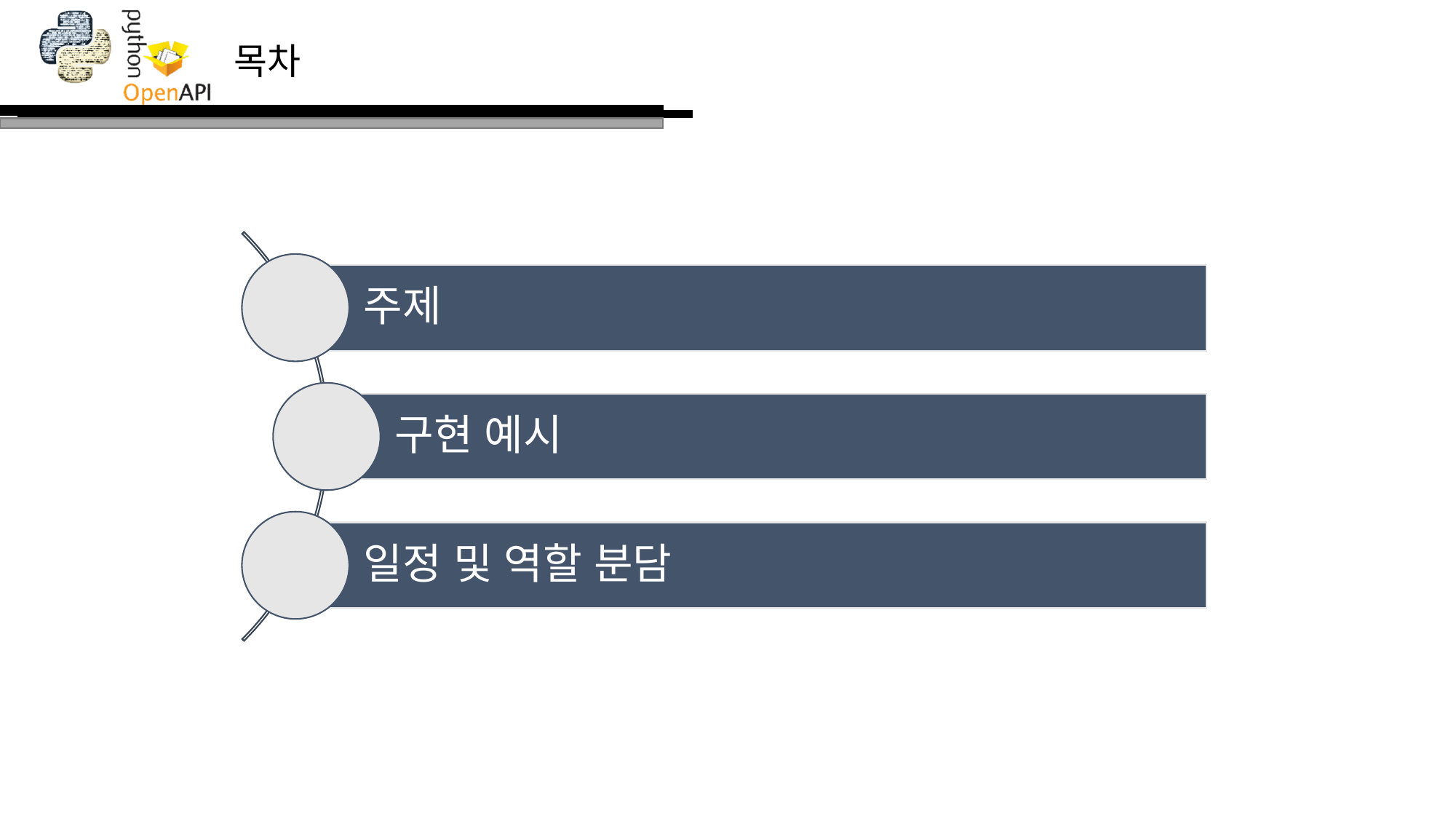

주제
구현 예시
일정 및 역할 분담